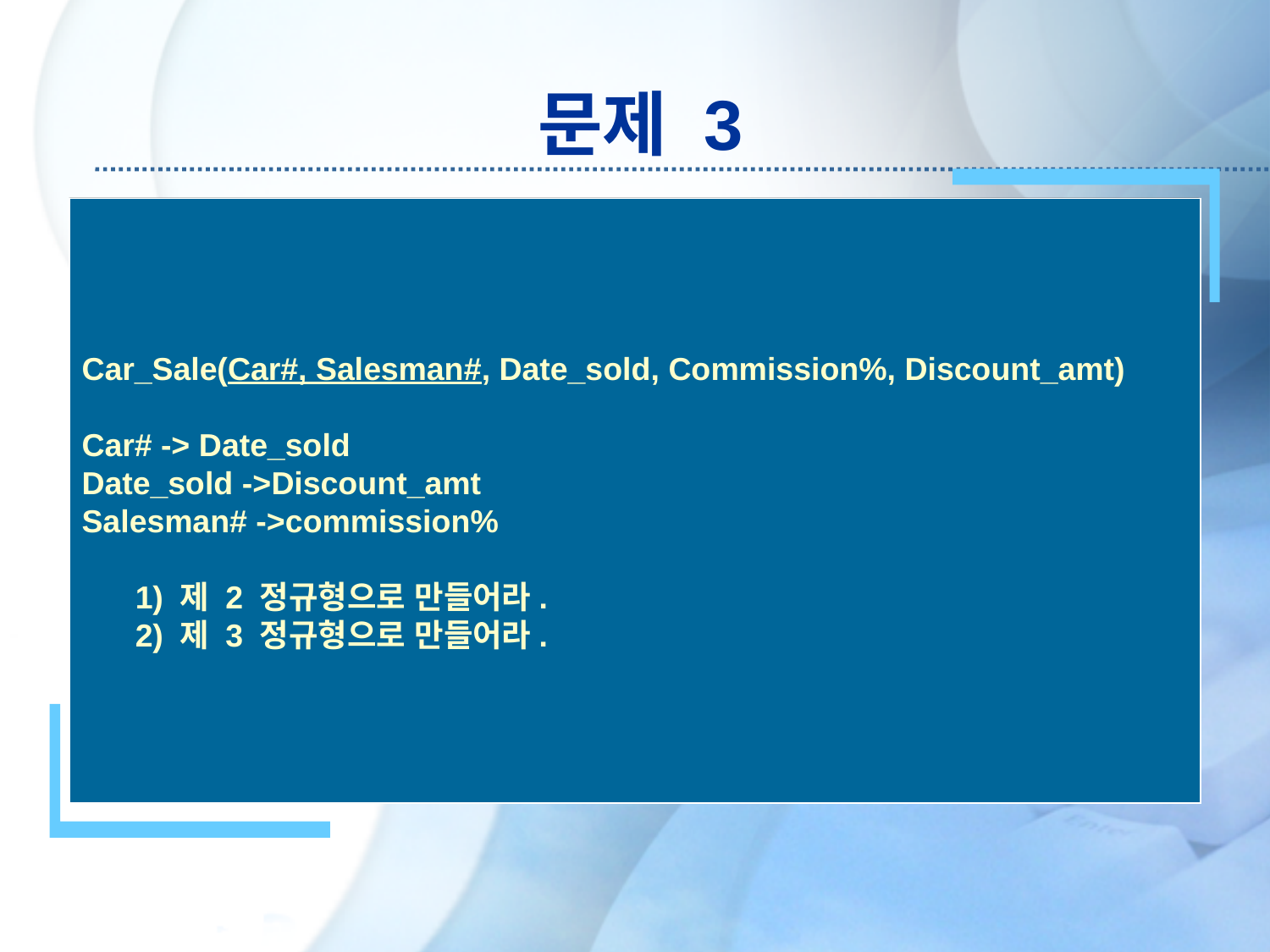

# 문제 3

Car_Sale(Car#, Salesman#, Date_sold, Commission%, Discount_amt)

Car# -> Date_sold
Date_sold ->Discount_amt
Salesman# ->commission%

      1) 제 2 정규형으로 만들어라.
      2) 제 3 정규형으로 만들어라.